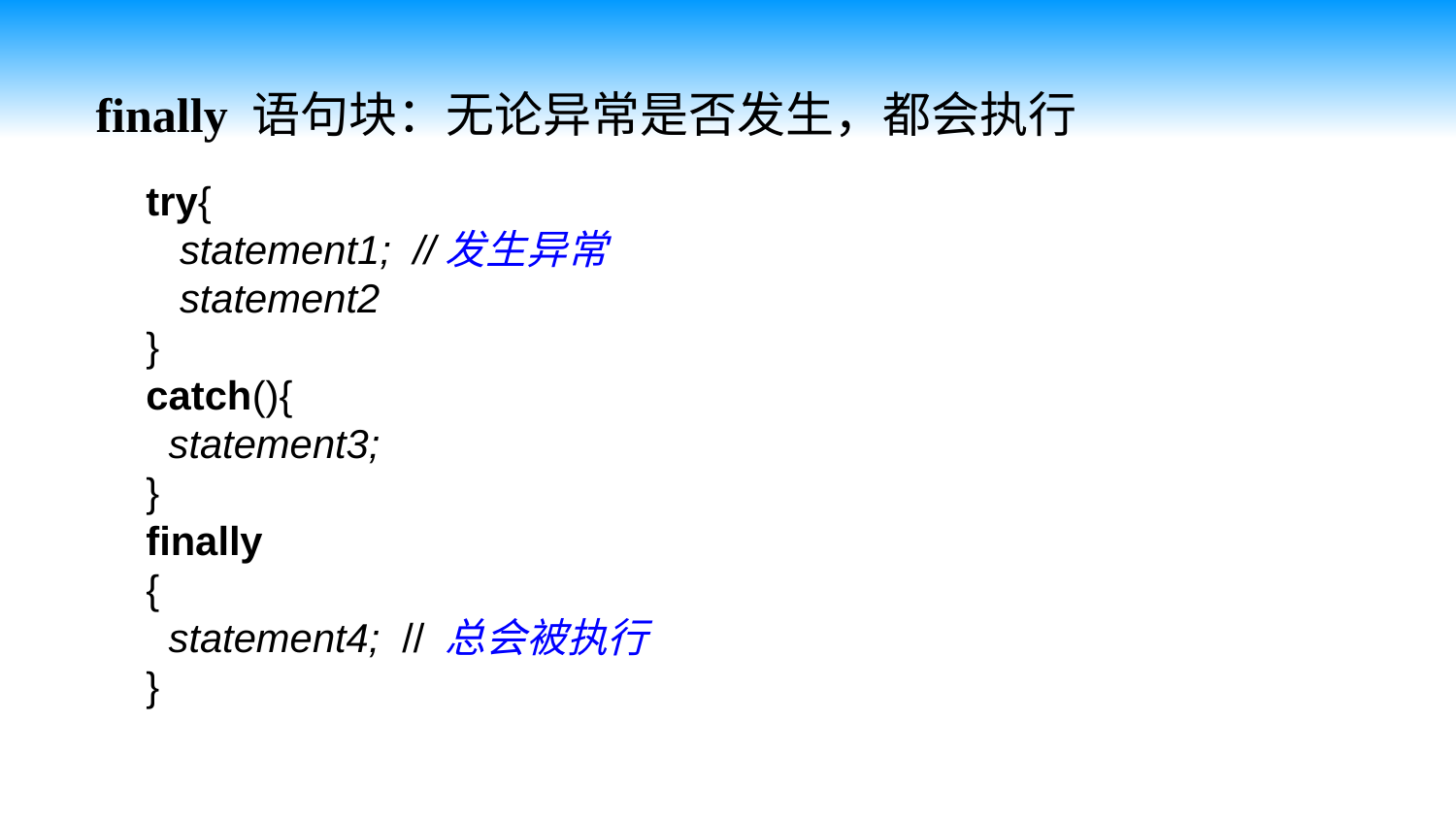

finally 语句块：无论异常是否发生，都会执行
try{
   statement1;  //发生异常
   statement2
}
catch(){
  statement3;
}
finally
{
  statement4;  // 总会被执行
}